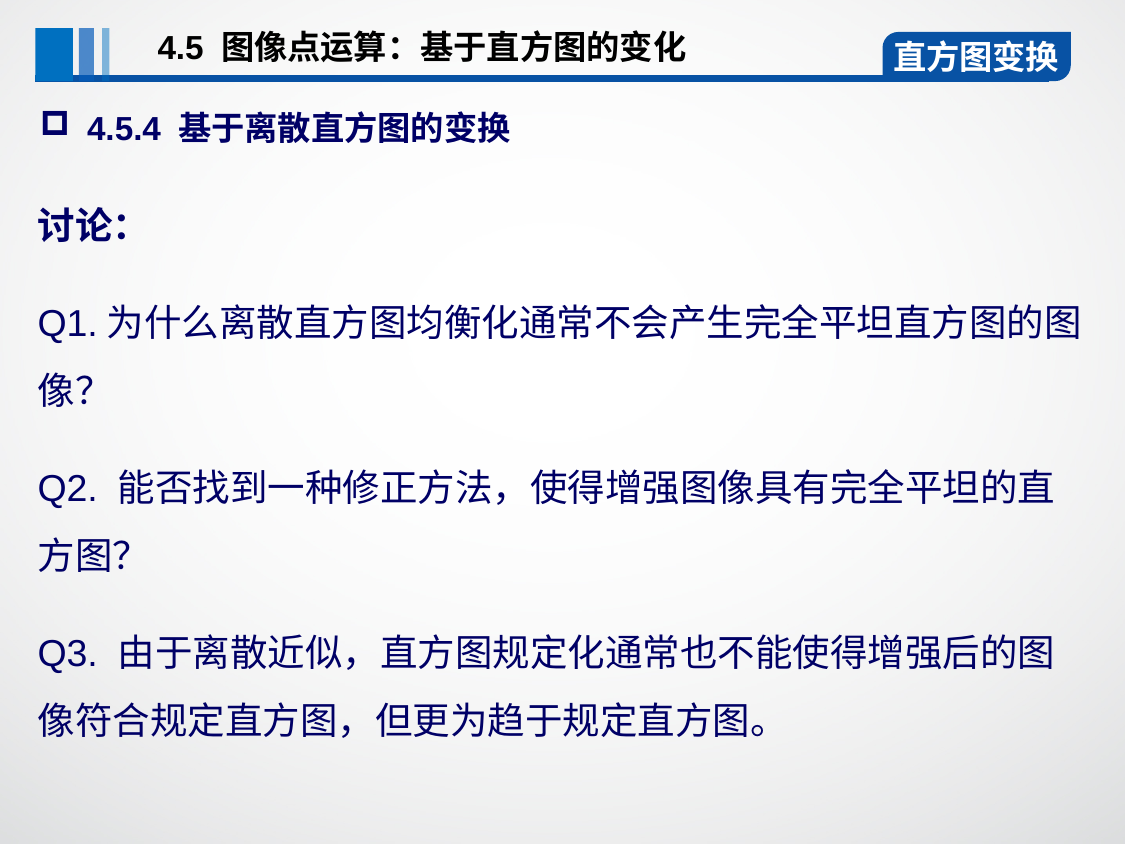

4.5 图像点运算：基于直方图的变化
直方图变换
4.5.4 基于离散直方图的变换
讨论：

Q1.为什么离散直方图均衡化通常不会产生完全平坦直方图的图像？

Q2. 能否找到一种修正方法，使得增强图像具有完全平坦的直方图？

Q3. 由于离散近似，直方图规定化通常也不能使得增强后的图像符合规定直方图，但更为趋于规定直方图。
50